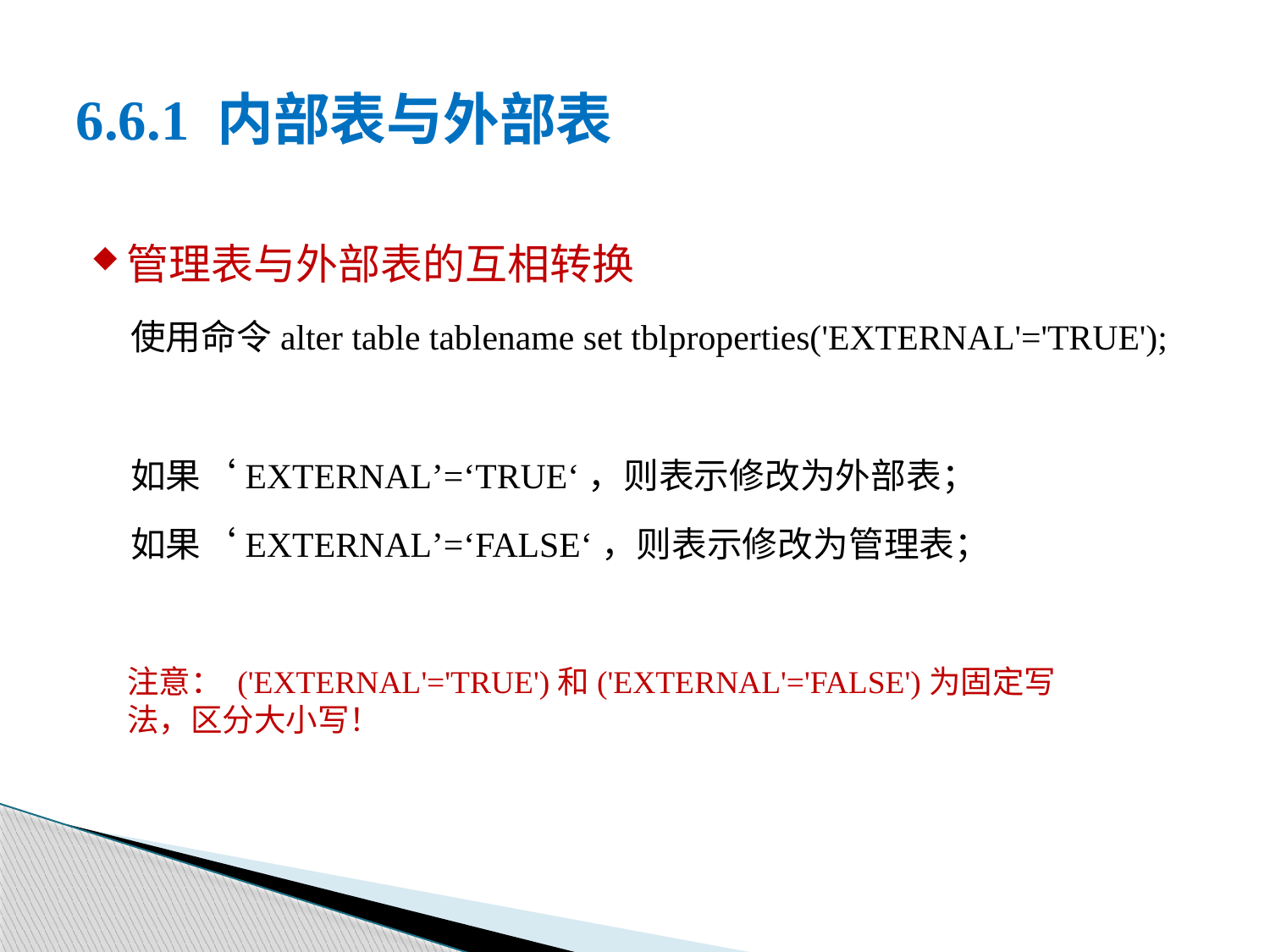

# 6.6.1 内部表与外部表
管理表与外部表的互相转换
使用命令alter table tablename set tblproperties('EXTERNAL'='TRUE');

如果‘EXTERNAL’=‘TRUE‘，则表示修改为外部表；
如果‘EXTERNAL’=‘FALSE‘，则表示修改为管理表；

注意： ('EXTERNAL'='TRUE')和('EXTERNAL'='FALSE')为固定写法，区分大小写！